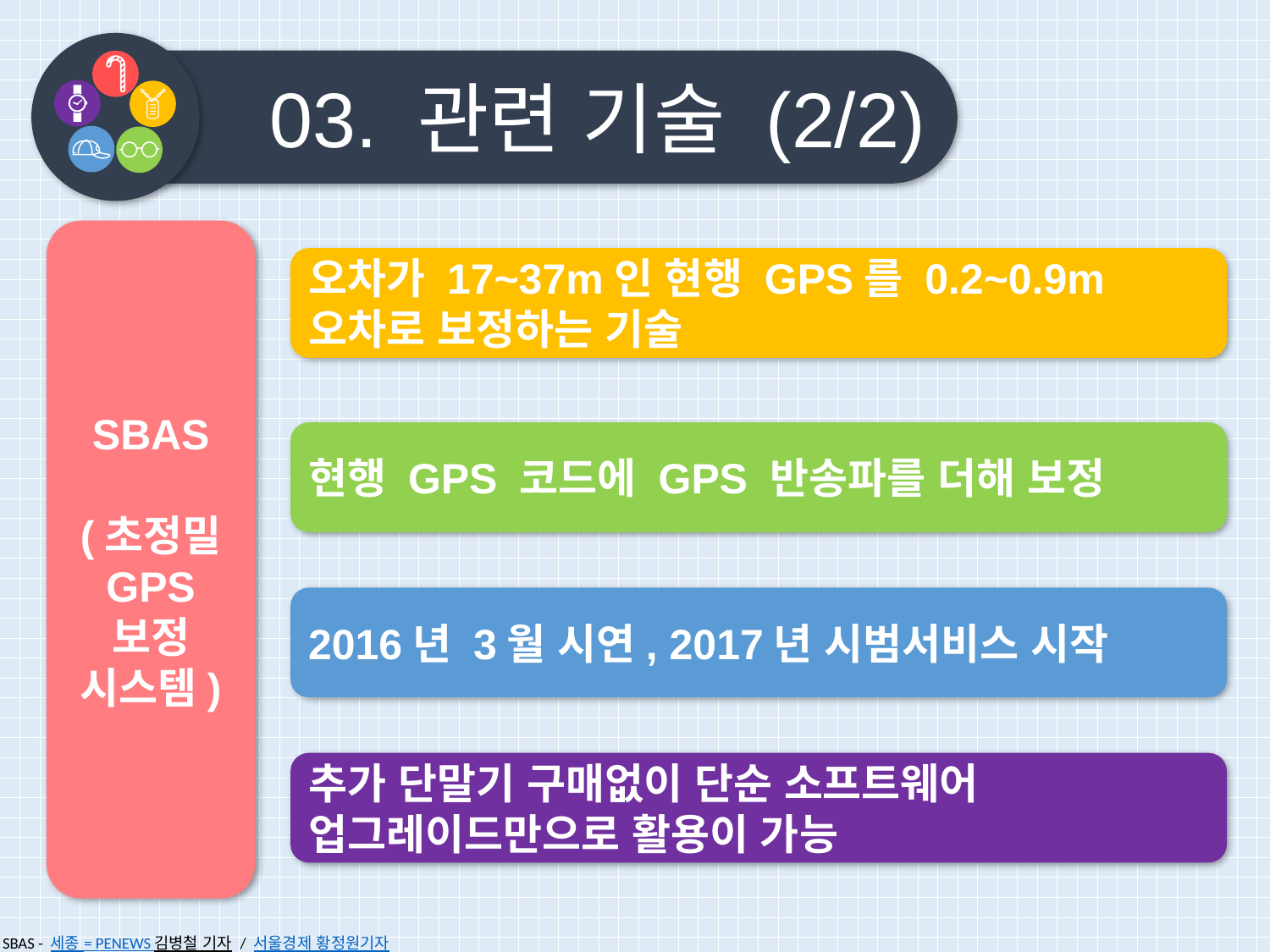

03. 관련 기술 (2/2)
SBAS

(초정밀
GPS
보정
시스템)
오차가 17~37m인 현행 GPS를 0.2~0.9m 오차로 보정하는 기술
현행 GPS 코드에 GPS 반송파를 더해 보정
2016년 3월 시연, 2017년 시범서비스 시작
추가 단말기 구매없이 단순 소프트웨어 업그레이드만으로 활용이 가능
SBAS - 세종 = PENEWS 김병철 기자 / 서울경제 황정원기자